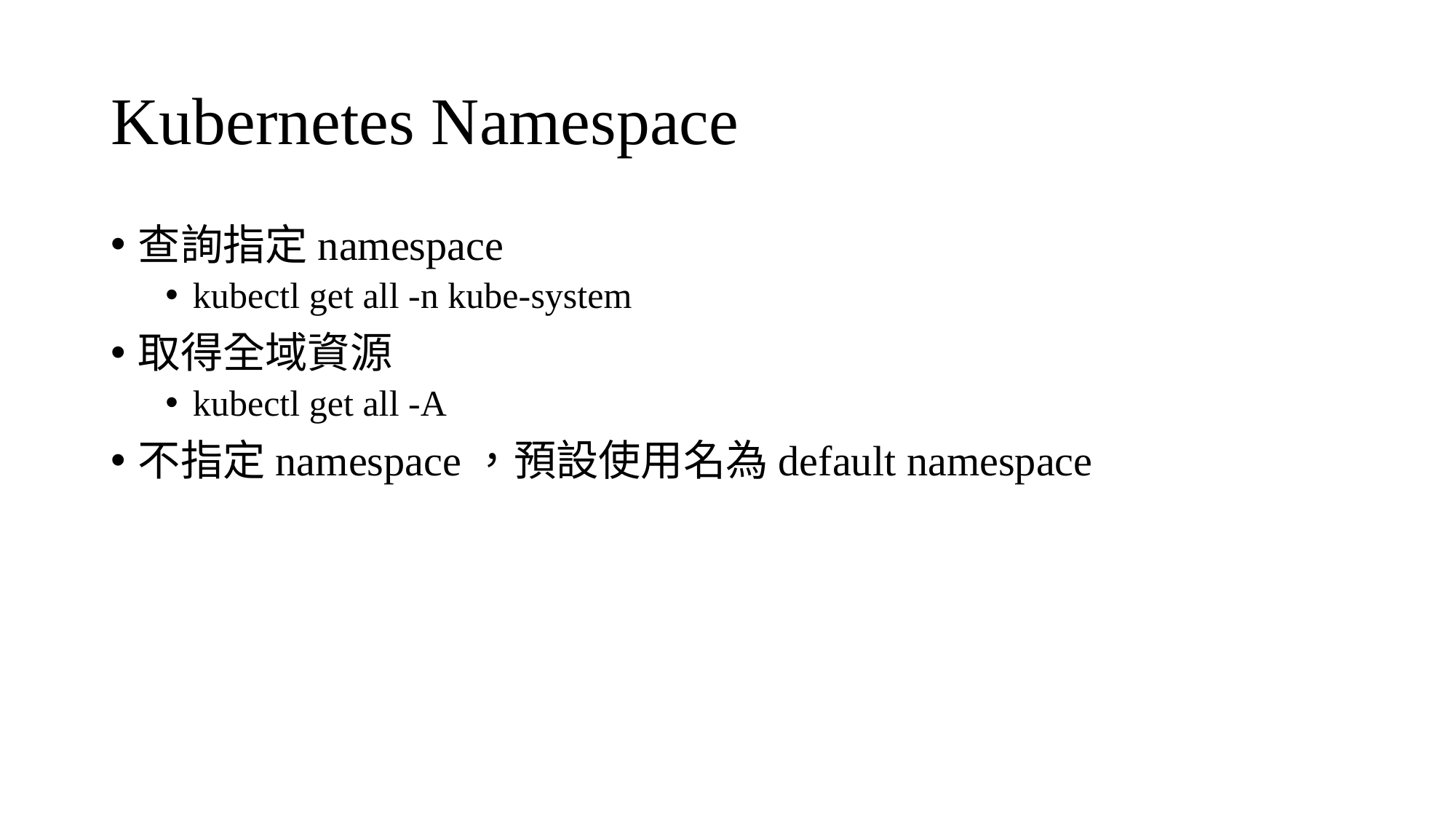

# Kubernetes Namespace
查詢指定namespace
kubectl get all -n kube-system
取得全域資源
kubectl get all -A
不指定namespace，預設使用名為default namespace